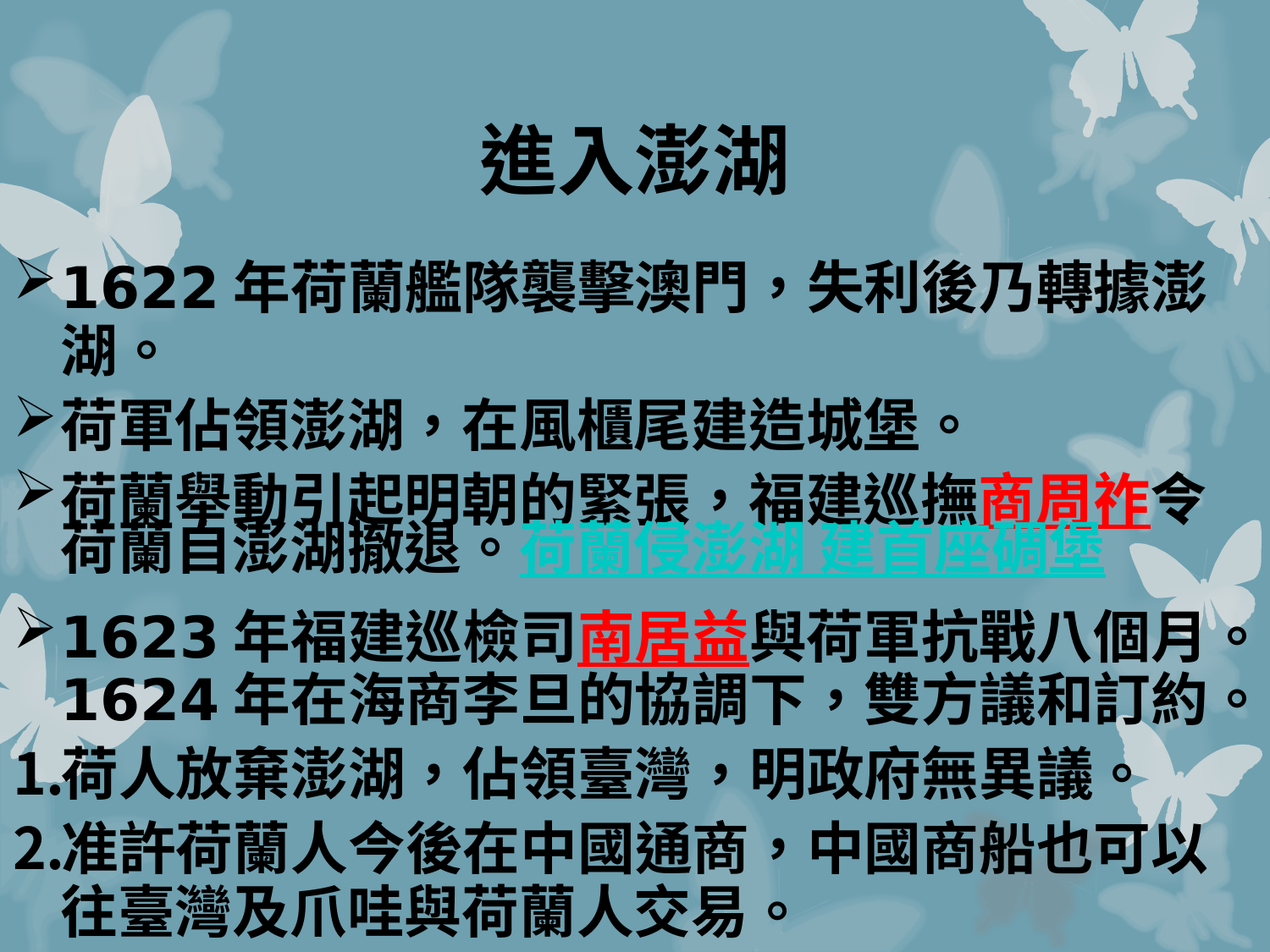

# 進入澎湖
1622年荷蘭艦隊襲擊澳門，失利後乃轉據澎湖。
荷軍佔領澎湖，在風櫃尾建造城堡。
荷蘭舉動引起明朝的緊張，福建巡撫商周祚令荷蘭自澎湖撤退。荷蘭侵澎湖 建首座碉堡
1623年福建巡檢司南居益與荷軍抗戰八個月。1624年在海商李旦的協調下，雙方議和訂約。
荷人放棄澎湖，佔領臺灣，明政府無異議。
准許荷蘭人今後在中國通商，中國商船也可以往臺灣及爪哇與荷蘭人交易。